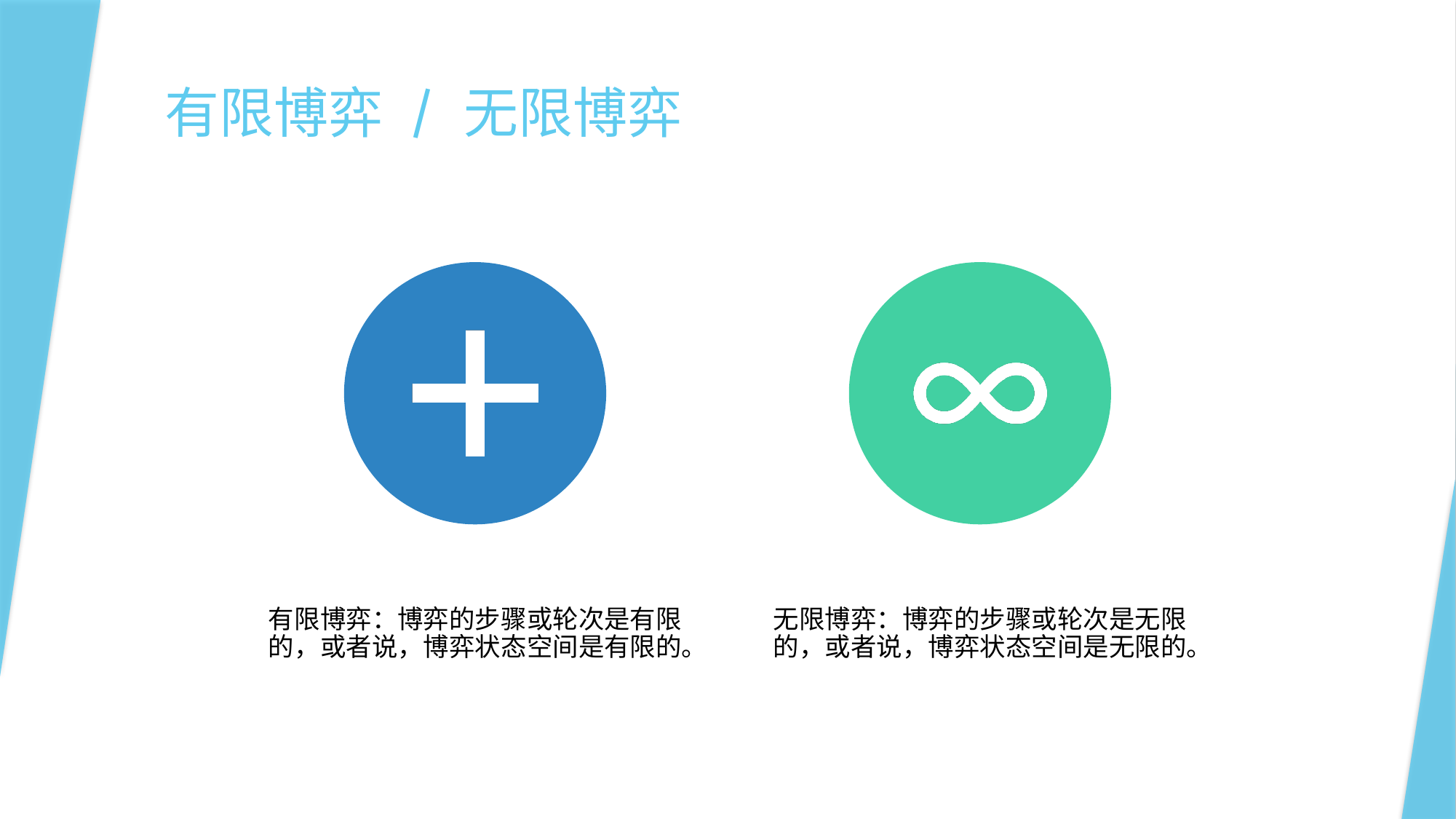

# 有限博弈 / 无限博弈
有限博弈：博弈的步骤或轮次是有限的，或者说，博弈状态空间是有限的。
无限博弈：博弈的步骤或轮次是无限的，或者说，博弈状态空间是无限的。